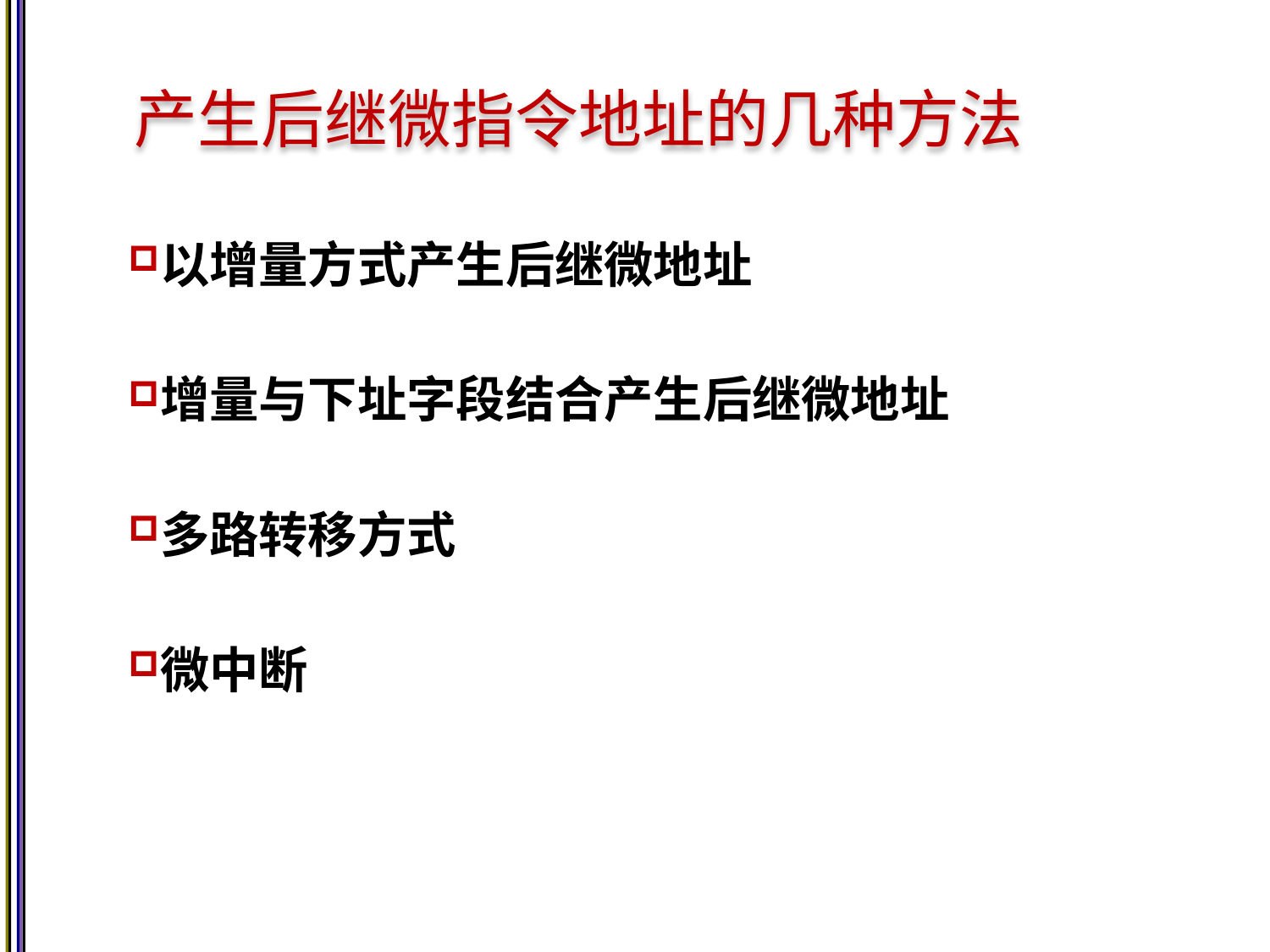

# 产生后继微指令地址的几种方法
以增量方式产生后继微地址
增量与下址字段结合产生后继微地址
多路转移方式
微中断
83